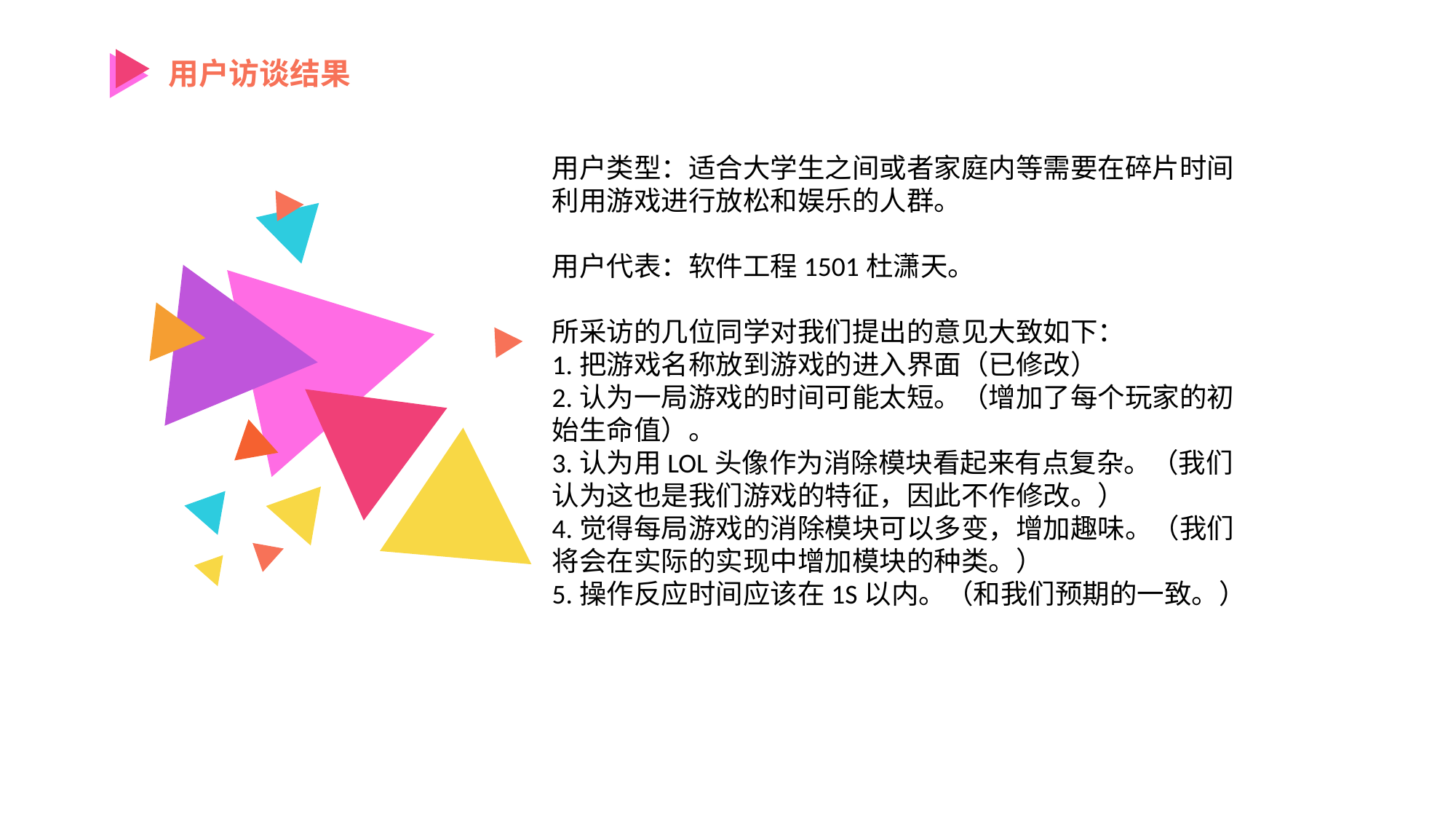

用户访谈结果
用户类型：适合大学生之间或者家庭内等需要在碎片时间利用游戏进行放松和娱乐的人群。

用户代表：软件工程1501杜潇天。

所采访的几位同学对我们提出的意见大致如下：
1.把游戏名称放到游戏的进入界面（已修改）
2.认为一局游戏的时间可能太短。（增加了每个玩家的初始生命值）。
3.认为用LOL头像作为消除模块看起来有点复杂。（我们认为这也是我们游戏的特征，因此不作修改。）
4.觉得每局游戏的消除模块可以多变，增加趣味。（我们将会在实际的实现中增加模块的种类。）
5.操作反应时间应该在1S以内。（和我们预期的一致。）